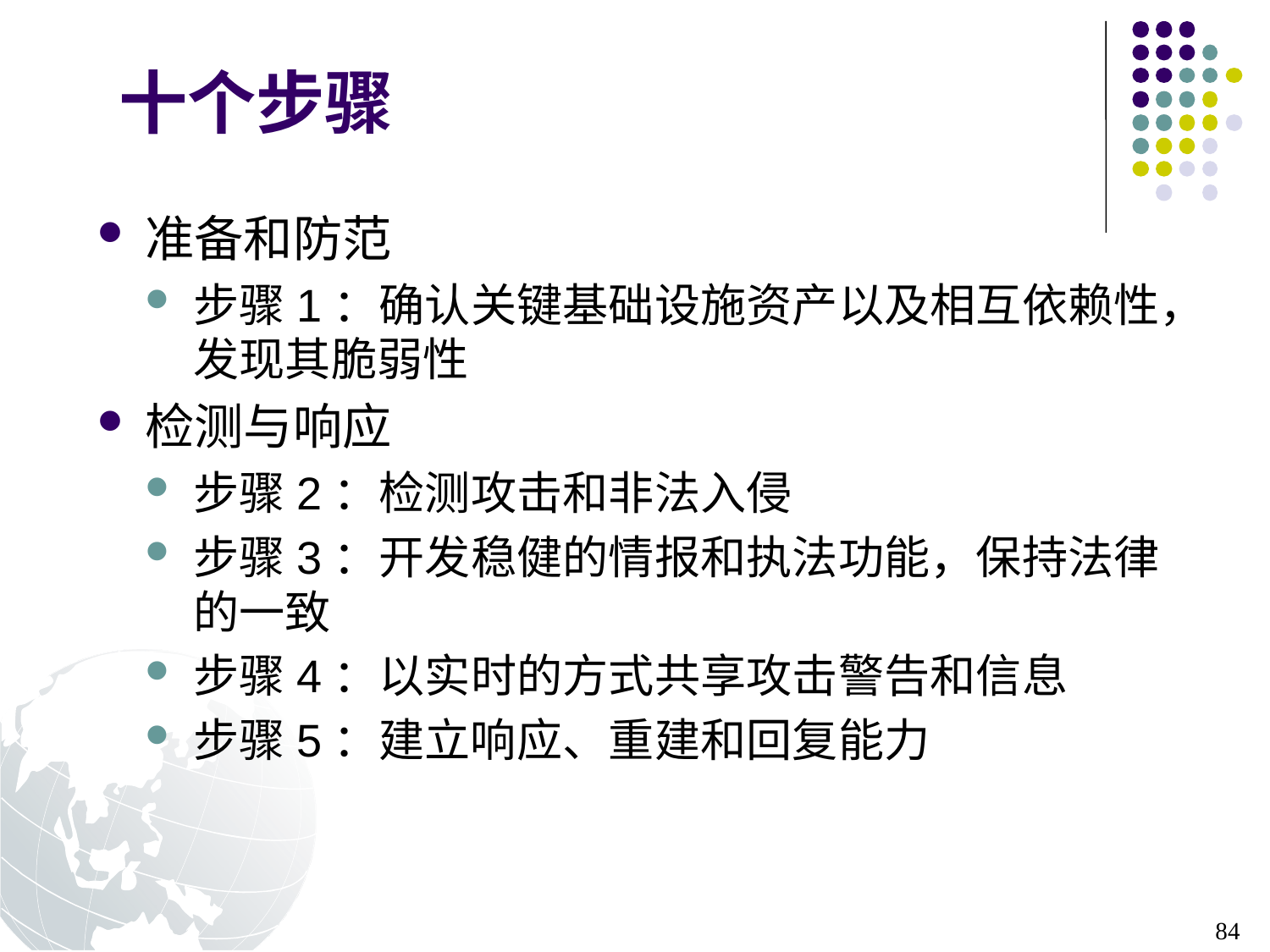

# 十个步骤
准备和防范
步骤1：确认关键基础设施资产以及相互依赖性，发现其脆弱性
检测与响应
步骤2：检测攻击和非法入侵
步骤3：开发稳健的情报和执法功能，保持法律的一致
步骤4：以实时的方式共享攻击警告和信息
步骤5：建立响应、重建和回复能力